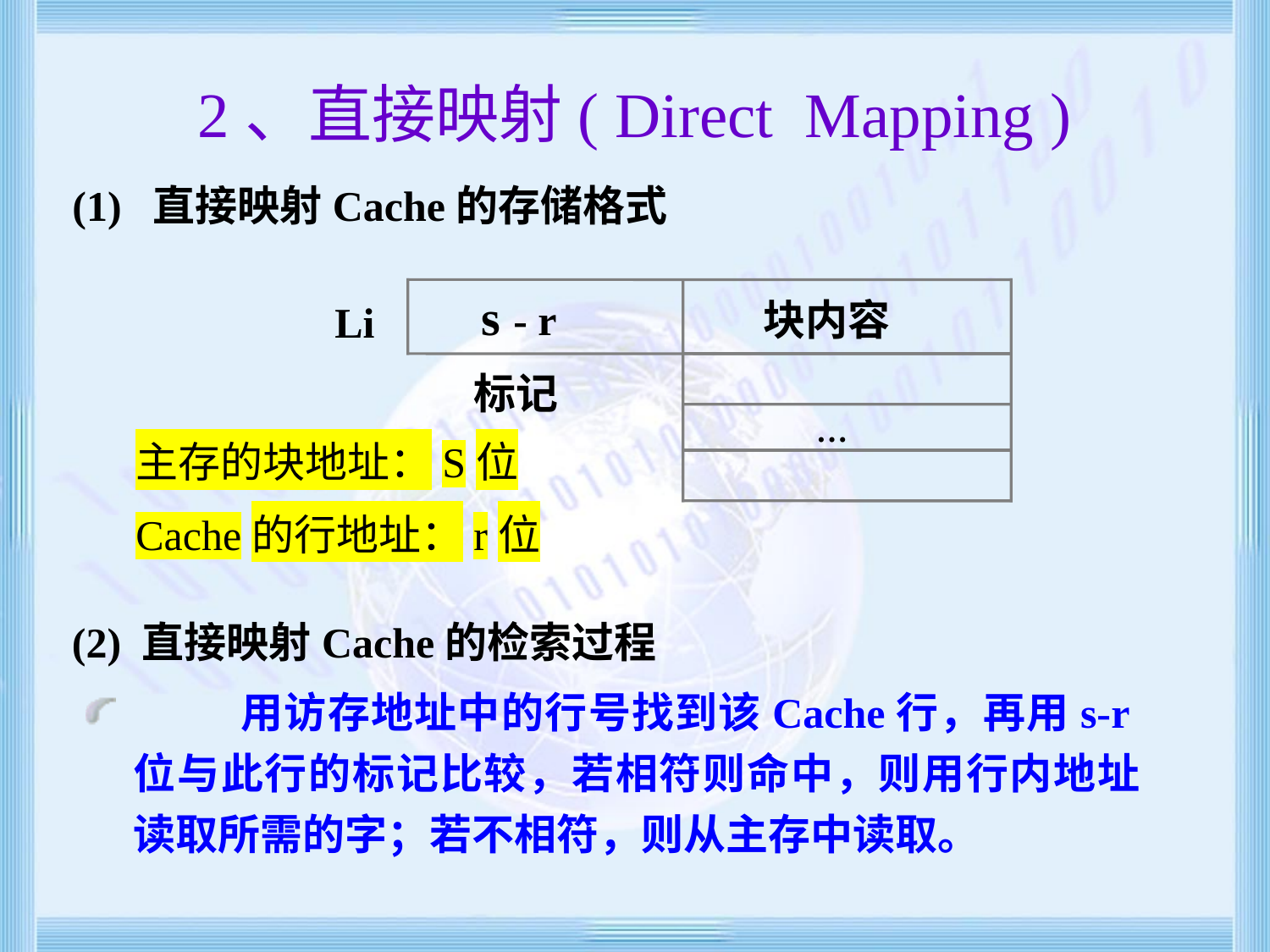

2、直接映射( Direct  Mapping )
# (1)  直接映射Cache的存储格式
     s - r

     块内容

Li

标记
               …

主存的块地址：S位
Cache的行地址：r位
  (2) 直接映射Cache的检索过程
         用访存地址中的行号找到该Cache行，再用s-r位与此行的标记比较，若相符则命中，则用行内地址读取所需的字；若不相符，则从主存中读取。